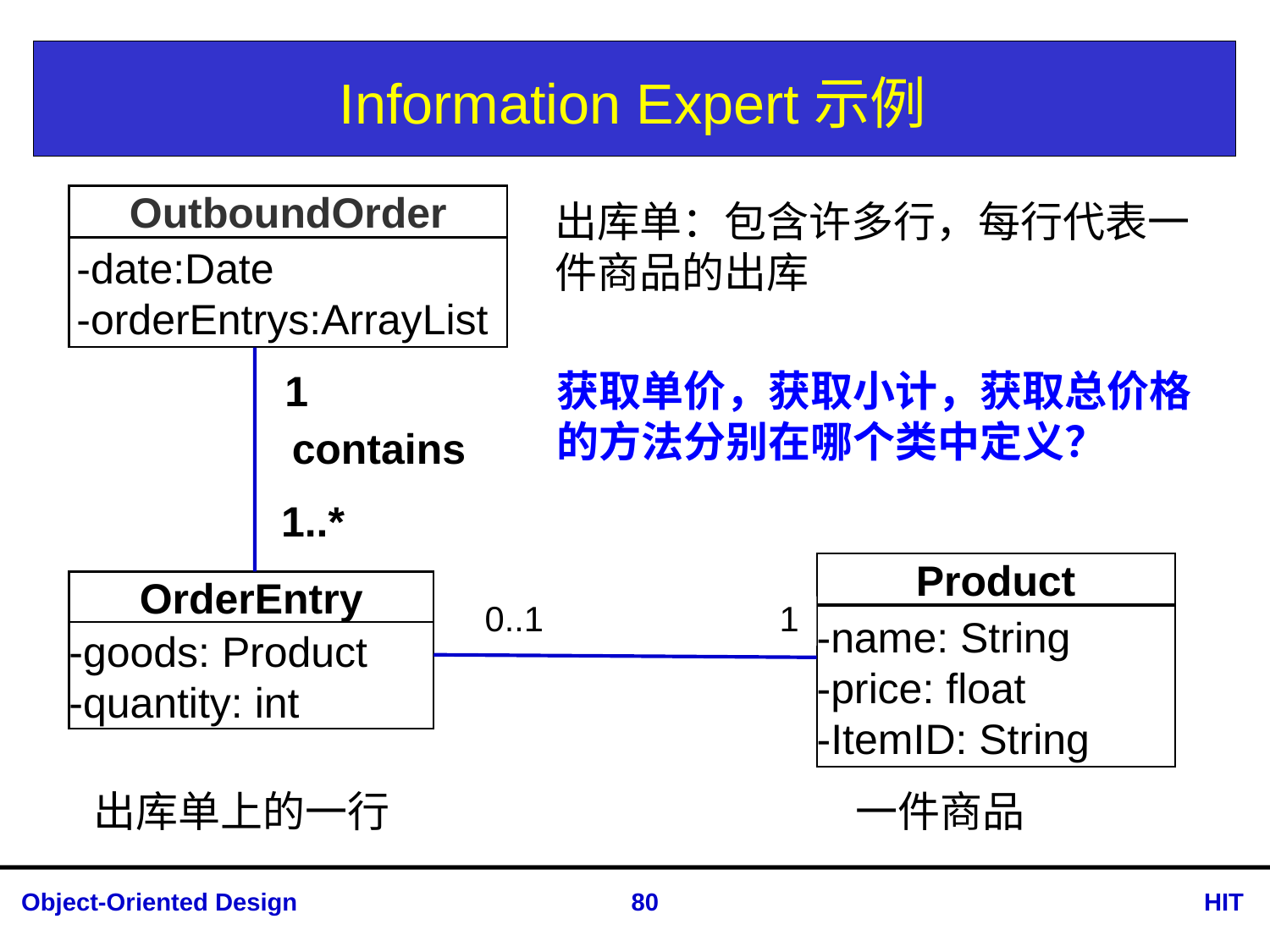

# Information Expert示例
OutboundOrder
出库单：包含许多行，每行代表一件商品的出库
-date:Date
-orderEntrys:ArrayList

获取单价，获取小计，获取总价格的方法分别在哪个类中定义？
1
contains
1..*
Product
OrderEntry
0..1
1
-name: String
-price: float
-ItemID: String
-goods: Product
-quantity: int

出库单上的一行
一件商品